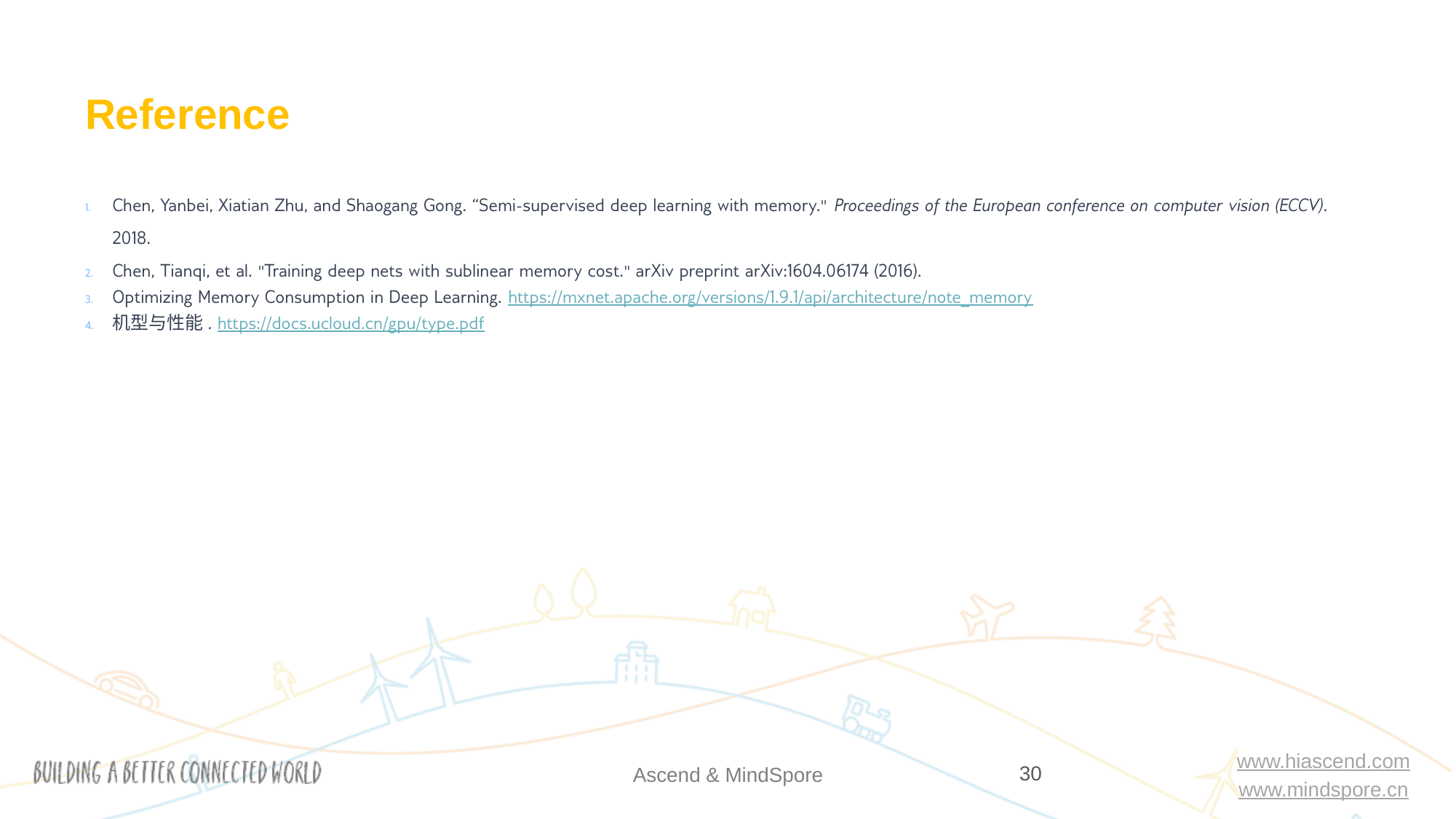

# Reference
Chen, Yanbei, Xiatian Zhu, and Shaogang Gong. “Semi-supervised deep learning with memory." Proceedings of the European conference on computer vision (ECCV). 2018.
Chen, Tianqi, et al. "Training deep nets with sublinear memory cost." arXiv preprint arXiv:1604.06174 (2016).
Optimizing Memory Consumption in Deep Learning. https://mxnet.apache.org/versions/1.9.1/api/architecture/note_memory
机型与性能. https://docs.ucloud.cn/gpu/type.pdf